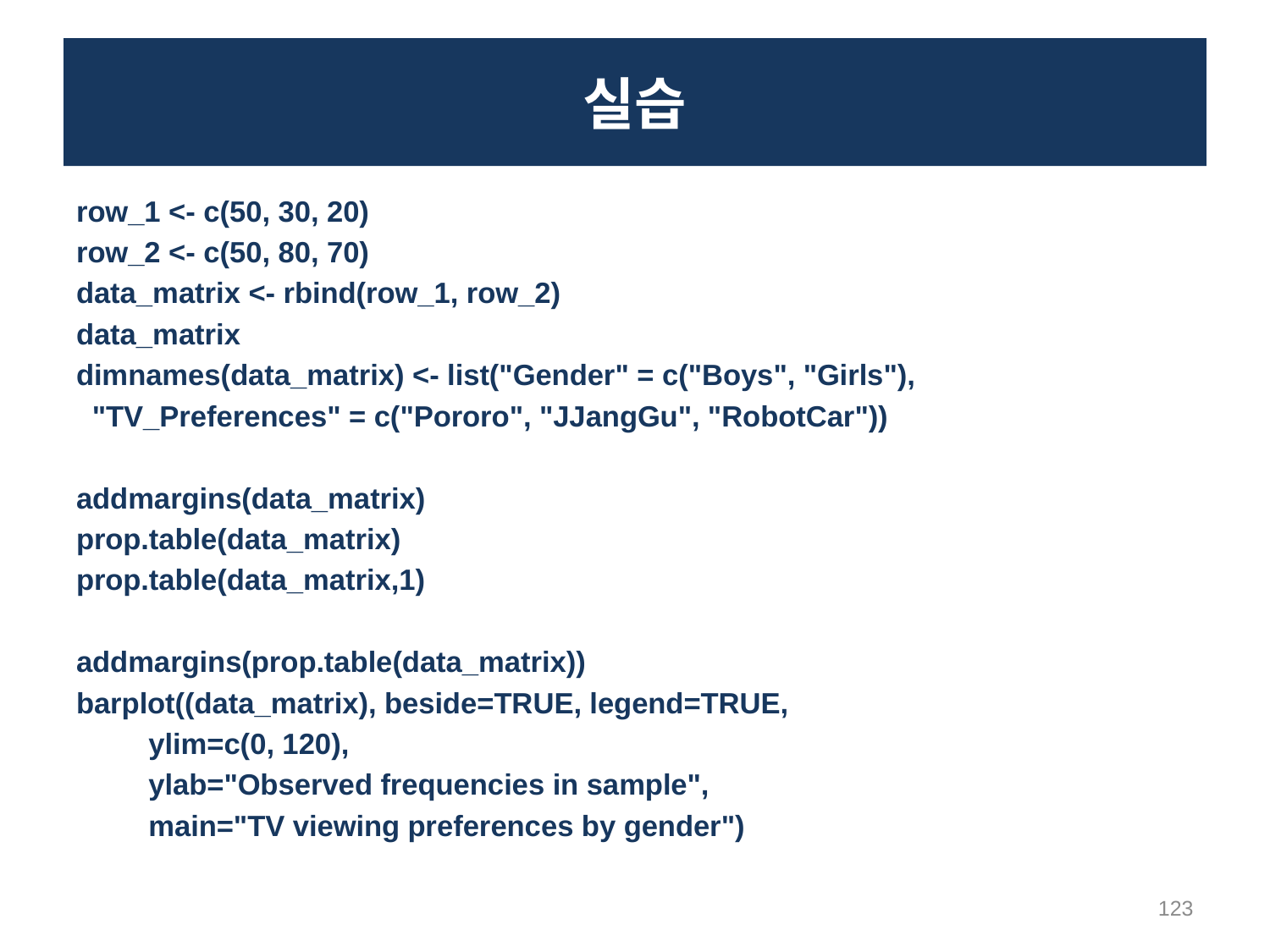

# 실습
row_1 <- c(50, 30, 20)
row_2 <- c(50, 80, 70)
data_matrix <- rbind(row_1, row_2)
data_matrix
dimnames(data_matrix) <- list("Gender" = c("Boys", "Girls"),
  "TV_Preferences" = c("Pororo", "JJangGu", "RobotCar"))

addmargins(data_matrix)
prop.table(data_matrix)
prop.table(data_matrix,1)

addmargins(prop.table(data_matrix))
barplot((data_matrix), beside=TRUE, legend=TRUE,
         ylim=c(0, 120),
         ylab="Observed frequencies in sample",
         main="TV viewing preferences by gender")

123